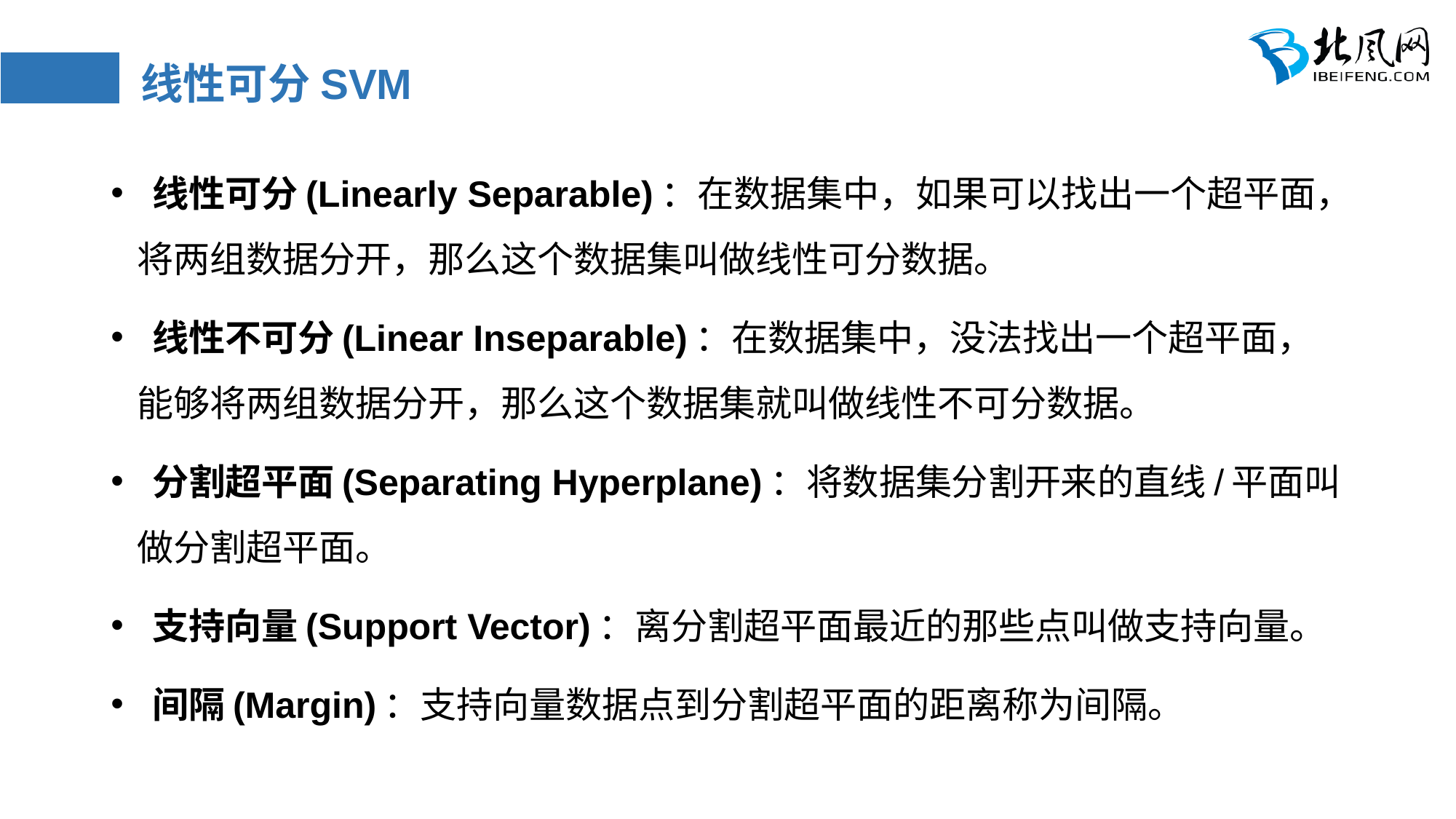

# 线性可分SVM
 线性可分(Linearly Separable)：在数据集中，如果可以找出一个超平面，将两组数据分开，那么这个数据集叫做线性可分数据。
 线性不可分(Linear Inseparable)：在数据集中，没法找出一个超平面，能够将两组数据分开，那么这个数据集就叫做线性不可分数据。
 分割超平面(Separating Hyperplane)：将数据集分割开来的直线/平面叫做分割超平面。
 支持向量(Support Vector)：离分割超平面最近的那些点叫做支持向量。
 间隔(Margin)：支持向量数据点到分割超平面的距离称为间隔。